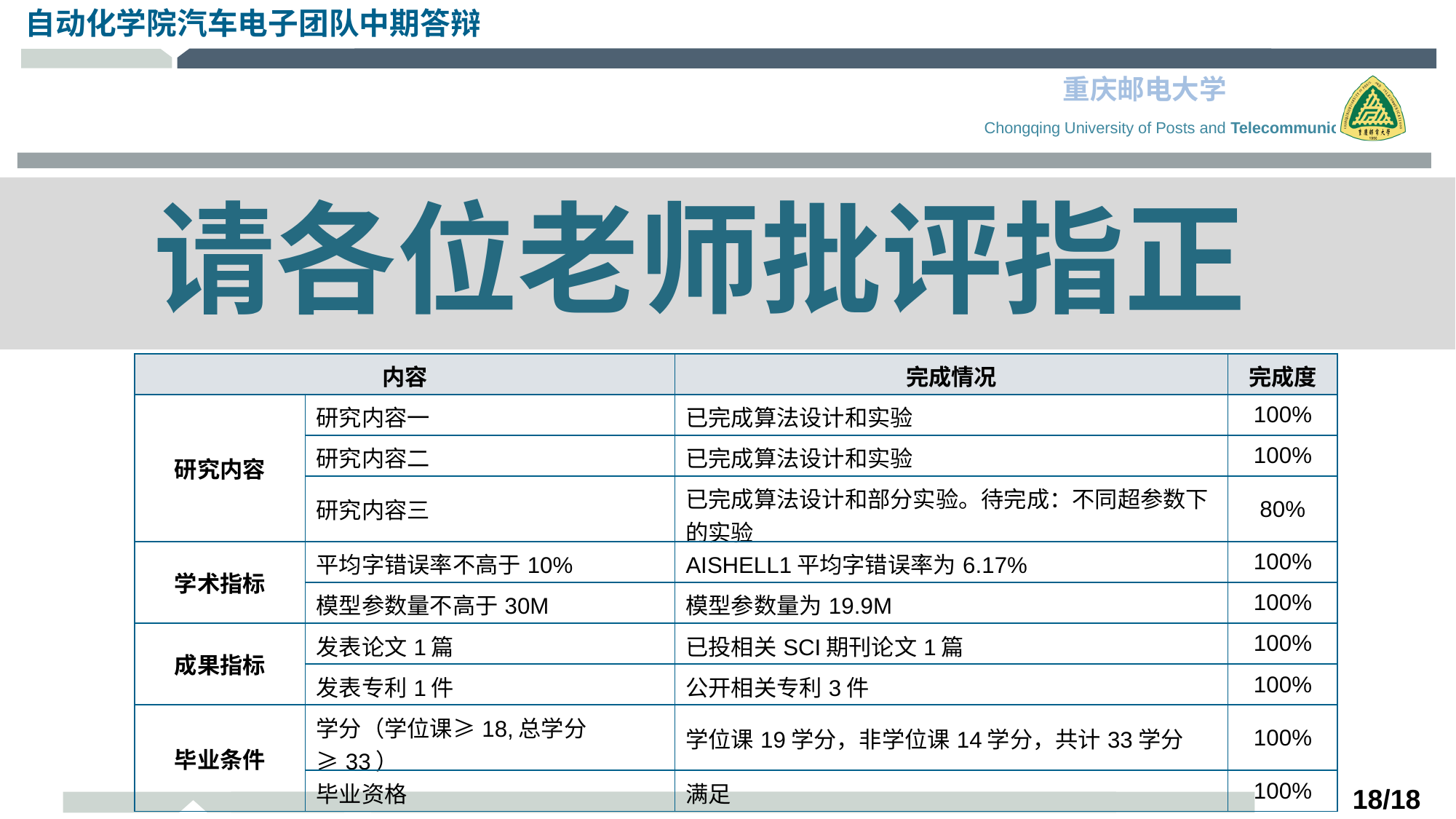

请各位老师批评指正
| 内容 |  | 完成情况 | 完成度 |
| --- | --- | --- | --- |
| 研究内容 | 研究内容一 | 已完成算法设计和实验 | 100% |
|  | 研究内容二 | 已完成算法设计和实验 | 100% |
|  | 研究内容三 | 已完成算法设计和部分实验。待完成：不同超参数下的实验 | 80% |
| 学术指标 | 平均字错误率不高于10% | AISHELL1平均字错误率为6.17% | 100% |
|  | 模型参数量不高于30M | 模型参数量为19.9M | 100% |
| 成果指标 | 发表论文1篇 | 已投相关SCI期刊论文1篇 | 100% |
|  | 发表专利1件 | 公开相关专利3件 | 100% |
| 毕业条件 | 学分（学位课≥18,总学分≥33） | 学位课19学分，非学位课14学分，共计33学分 | 100% |
|  | 毕业资格 | 满足 | 100% |